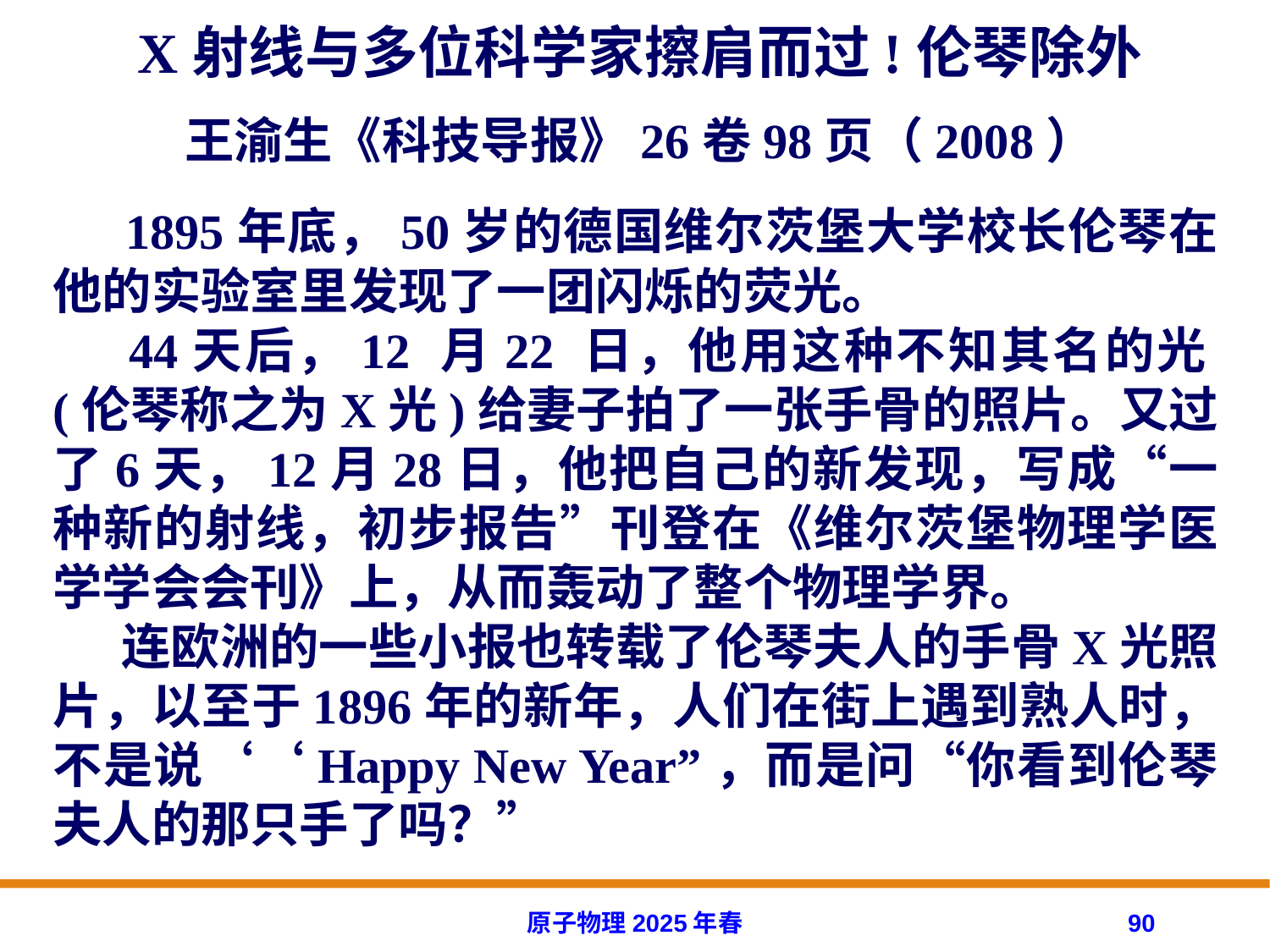

X射线与多位科学家擦肩而过!伦琴除外
王渝生《科技导报》26卷98页（2008）
     1895年底，50岁的德国维尔茨堡大学校长伦琴在他的实验室里发现了一团闪烁的荧光。
     44天后，12 月22 日，他用这种不知其名的光(伦琴称之为X光)给妻子拍了一张手骨的照片。又过了6天，12月28日，他把自己的新发现，写成“一种新的射线，初步报告”刊登在《维尔茨堡物理学医学学会会刊》上，从而轰动了整个物理学界。
     连欧洲的一些小报也转载了伦琴夫人的手骨X光照片，以至于1896年的新年，人们在街上遇到熟人时，不是说‘‘Happy New Year”，而是问“你看到伦琴夫人的那只手了吗？”
原子物理2025年春
90